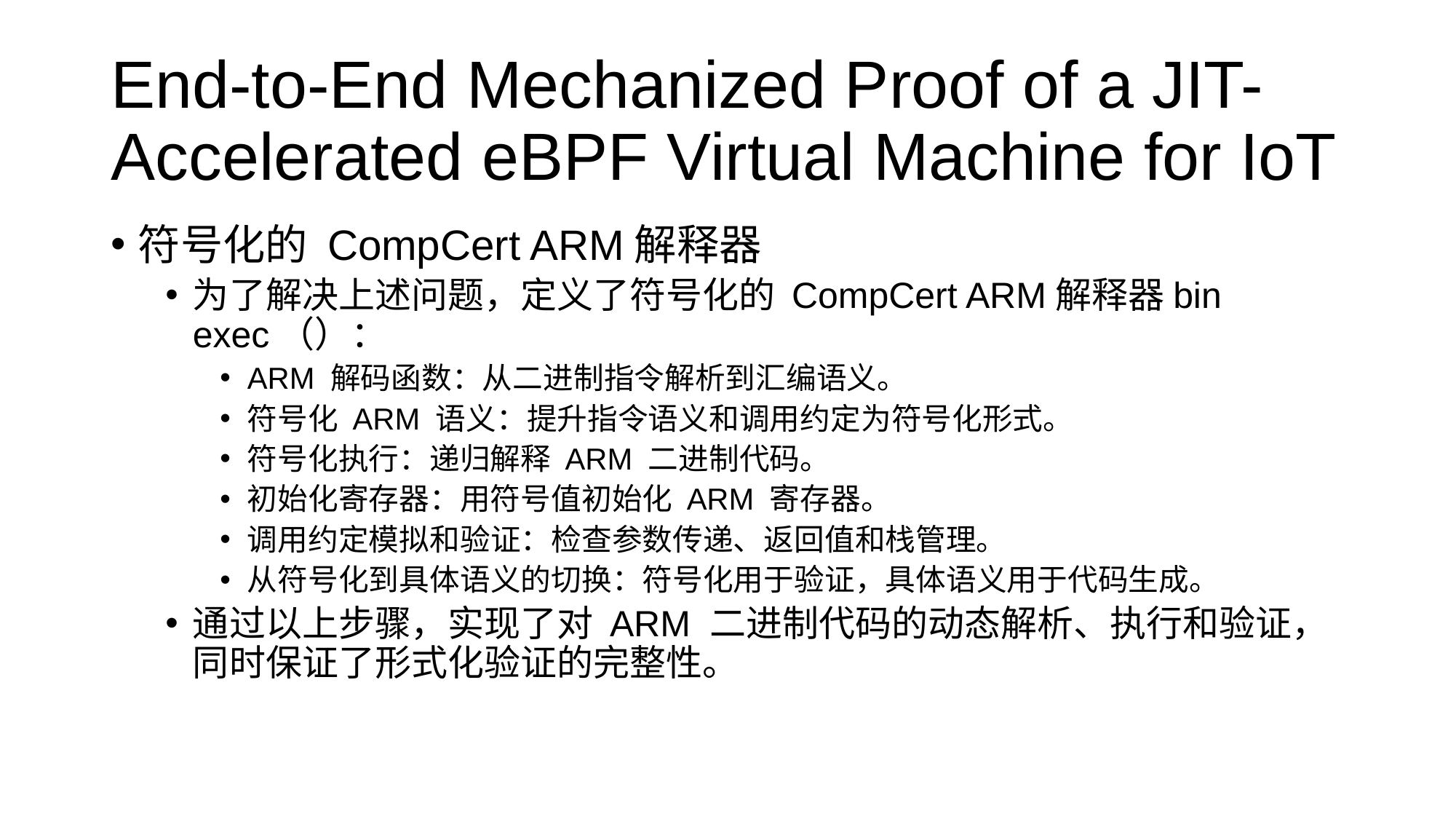

# End-to-End Mechanized Proof of a JIT-Accelerated eBPF Virtual Machine for IoT
符号化的 CompCert ARM解释器
为了解决上述问题，定义了符号化的 CompCert ARM解释器bin exec（）：
ARM 解码函数：从二进制指令解析到汇编语义。
符号化 ARM 语义：提升指令语义和调用约定为符号化形式。
符号化执行：递归解释 ARM 二进制代码。
初始化寄存器：用符号值初始化 ARM 寄存器。
调用约定模拟和验证：检查参数传递、返回值和栈管理。
从符号化到具体语义的切换：符号化用于验证，具体语义用于代码生成。
通过以上步骤，实现了对 ARM 二进制代码的动态解析、执行和验证，同时保证了形式化验证的完整性。